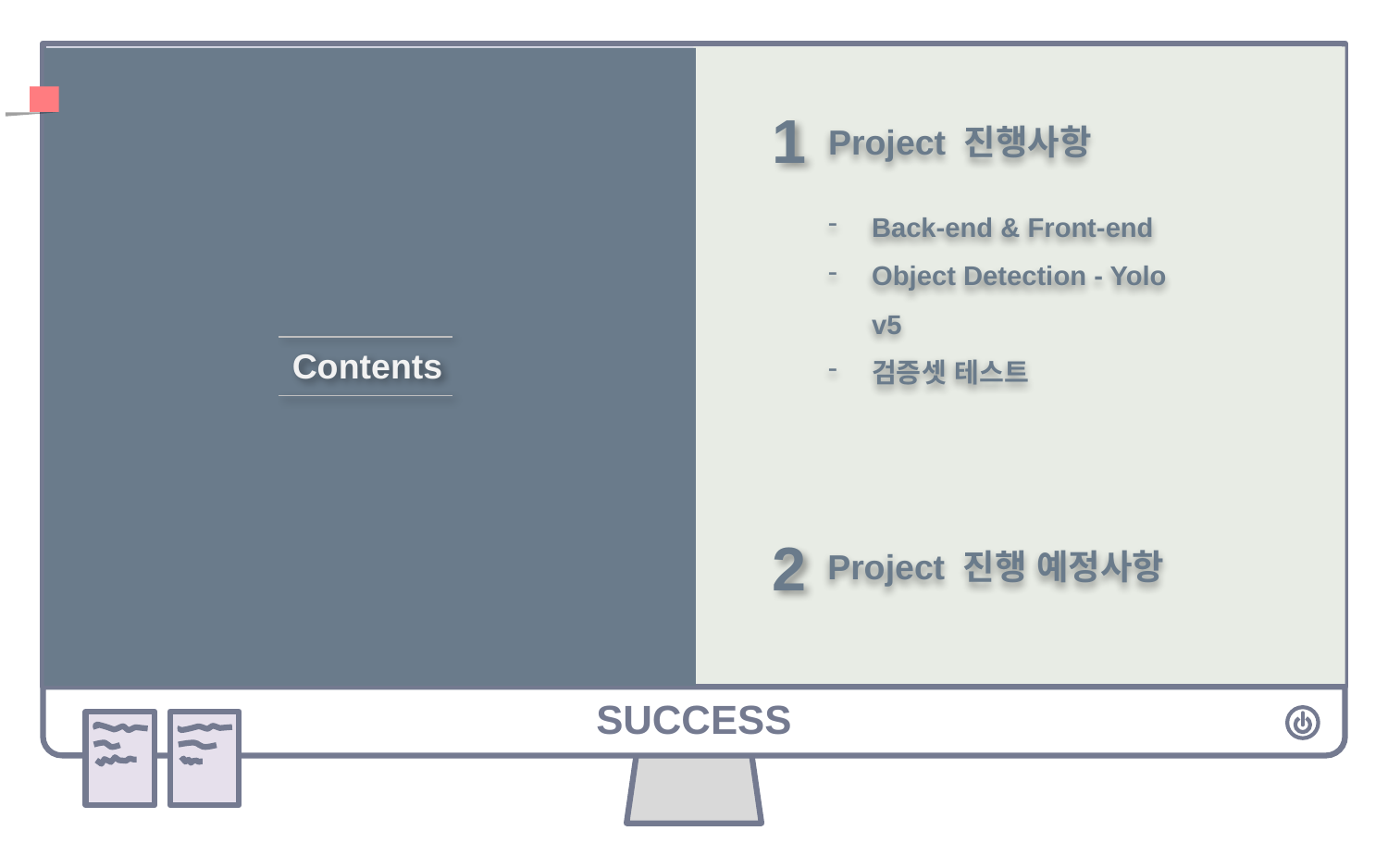

1
Project 진행사항

Back-end & Front-end
Object Detection - Yolo v5
검증셋 테스트
Contents
2
Project 진행 예정사항
SUCCESS